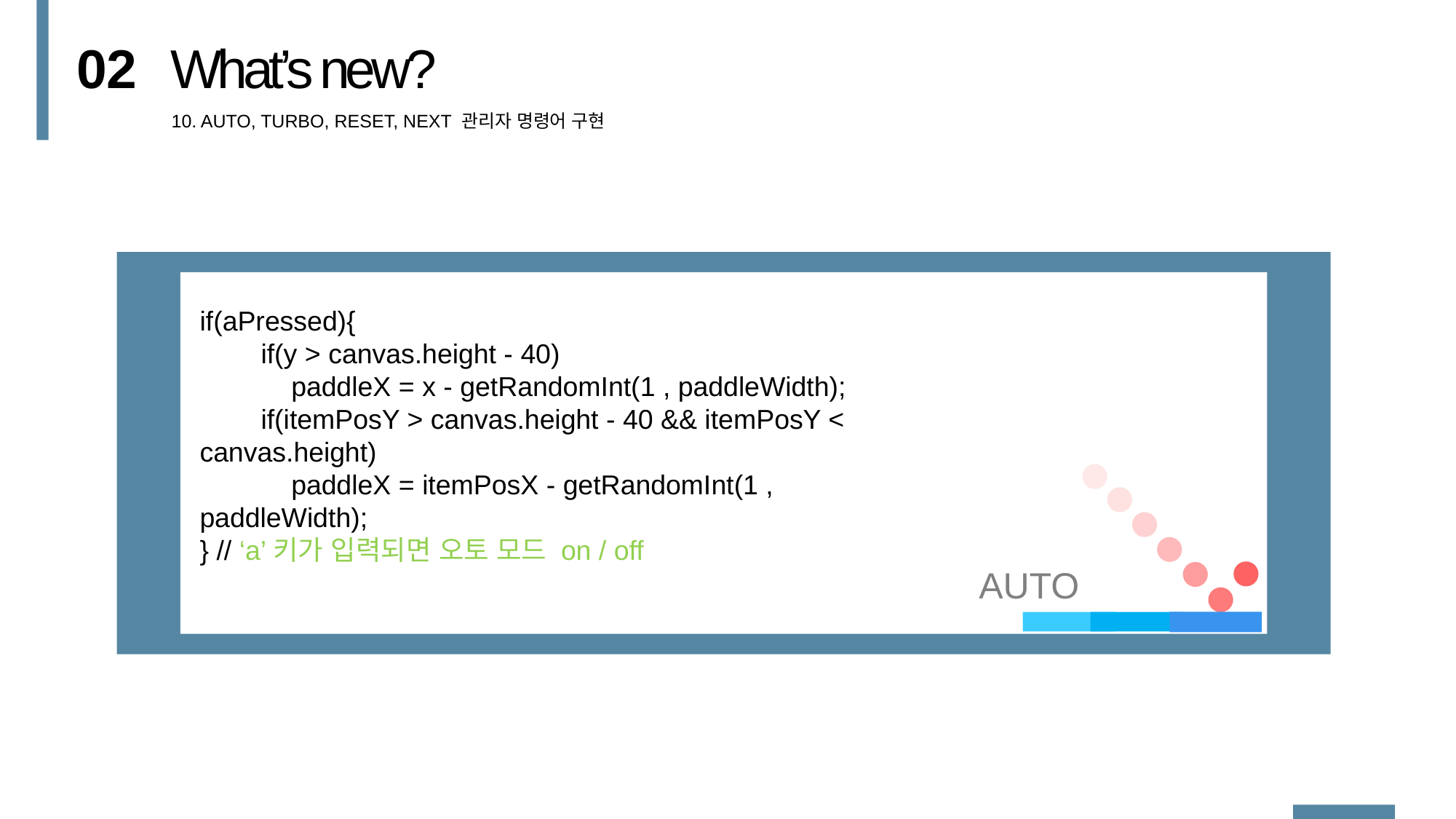

02
What’s new?
10. AUTO, TURBO, RESET, NEXT 관리자 명령어 구현

if(aPressed){
        if(y > canvas.height - 40)
            paddleX = x - getRandomInt(1 , paddleWidth);
        if(itemPosY > canvas.height - 40 && itemPosY < canvas.height)
            paddleX = itemPosX - getRandomInt(1 , paddleWidth);
} // ‘a’키가 입력되면 오토 모드 on / off

AUTO